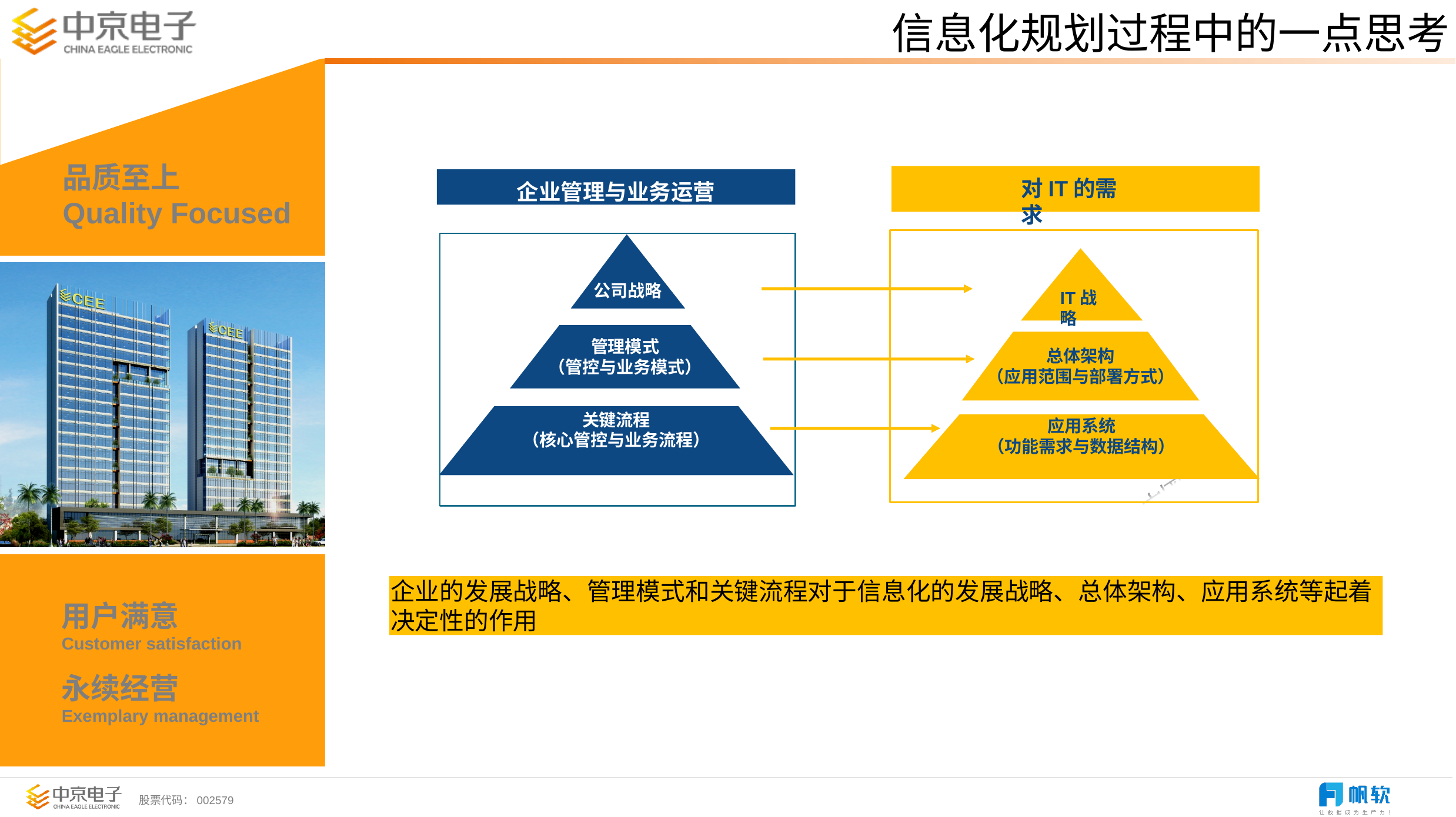

信息化规划过程中的一点思考

企业管理与业务运营
对IT的需求

公司战略

IT战略

管理模式
（管控与业务模式）
总体架构
（应用范围与部署方式）

关键流程
（核心管控与业务流程）

应用系统
（功能需求与数据结构）

企业的发展战略、管理模式和关键流程对于信息化的发展战略、总体架构、应用系统等起着决定性的作用
企业的发展战略、管理模式和关键流程对于信息化的发展战略、总体架构、应用系统等起着决定性的作用